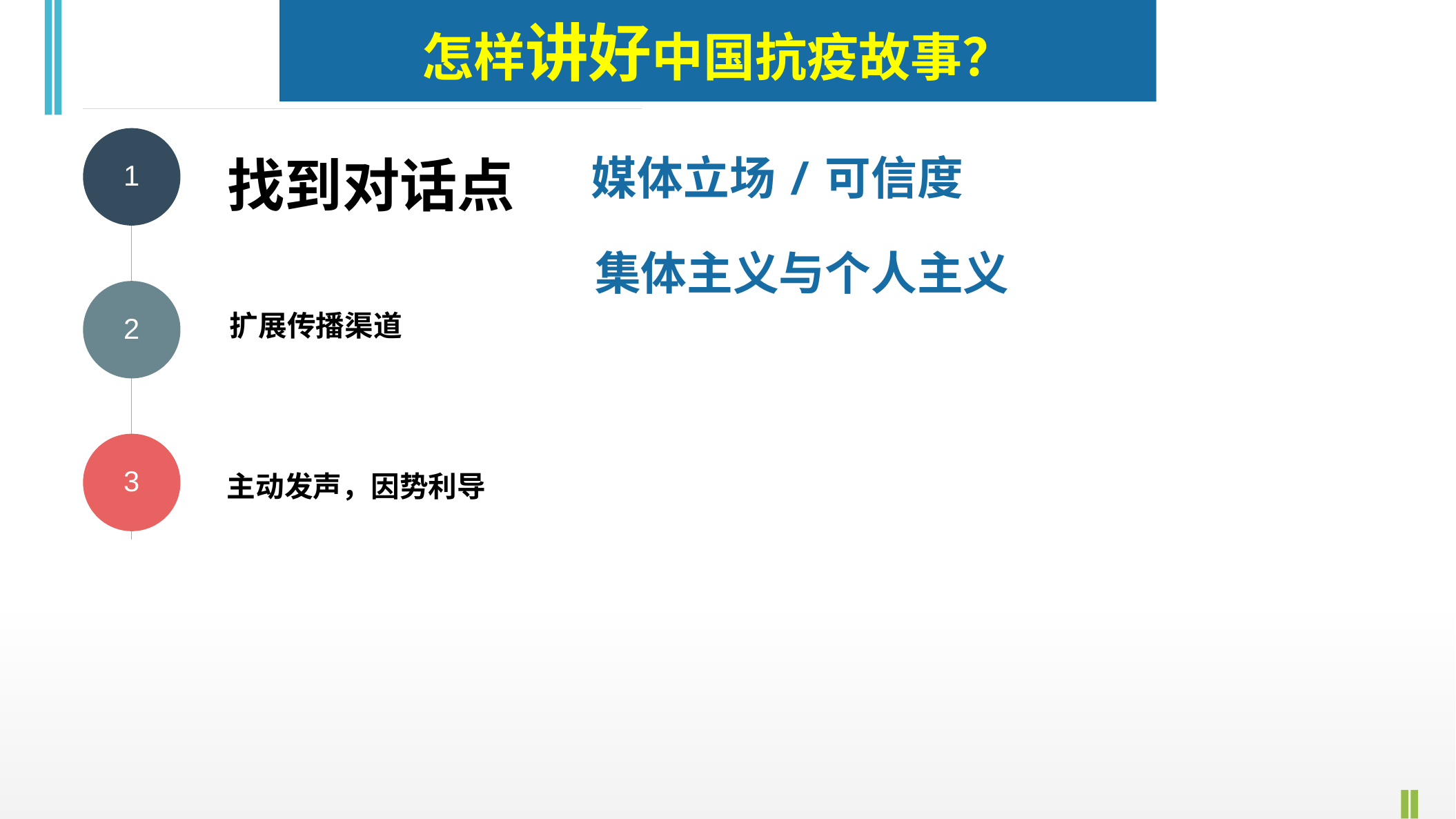

怎样讲好中国抗疫故事？

1

2

3
找到对话点
媒体立场/可信度
集体主义与个人主义
扩展传播渠道
主动发声，因势利导